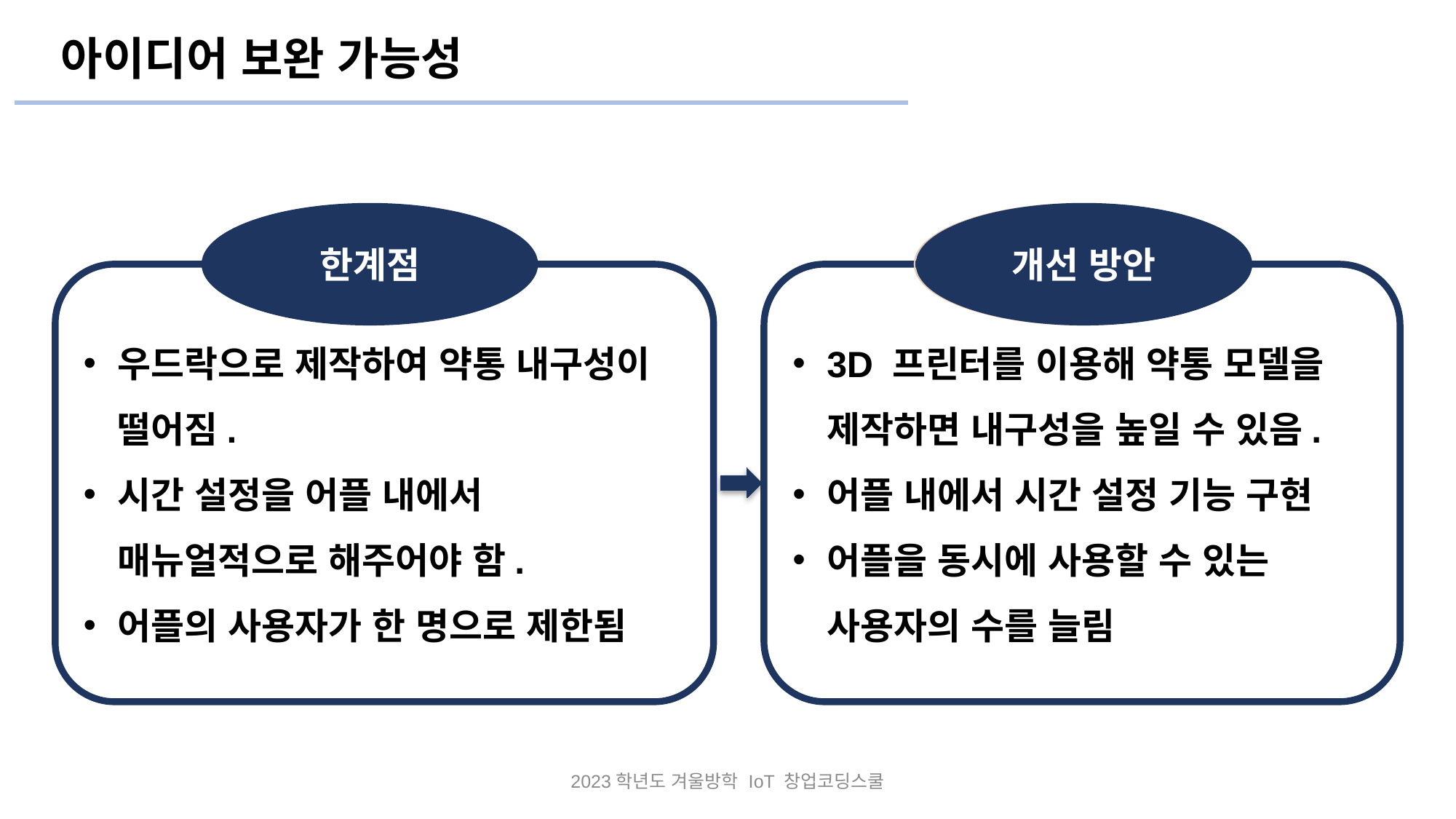

아이디어 보완 가능성
한계점
개선 방안
개선방안
우드락으로 제작하여 약통 내구성이 떨어짐.
시간 설정을 어플 내에서 매뉴얼적으로 해주어야 함.
어플의 사용자가 한 명으로 제한됨
3D 프린터를 이용해 약통 모델을 제작하면 내구성을 높일 수 있음.
어플 내에서 시간 설정 기능 구현
어플을 동시에 사용할 수 있는 사용자의 수를 늘림

2023학년도 겨울방학 IoT 창업코딩스쿨